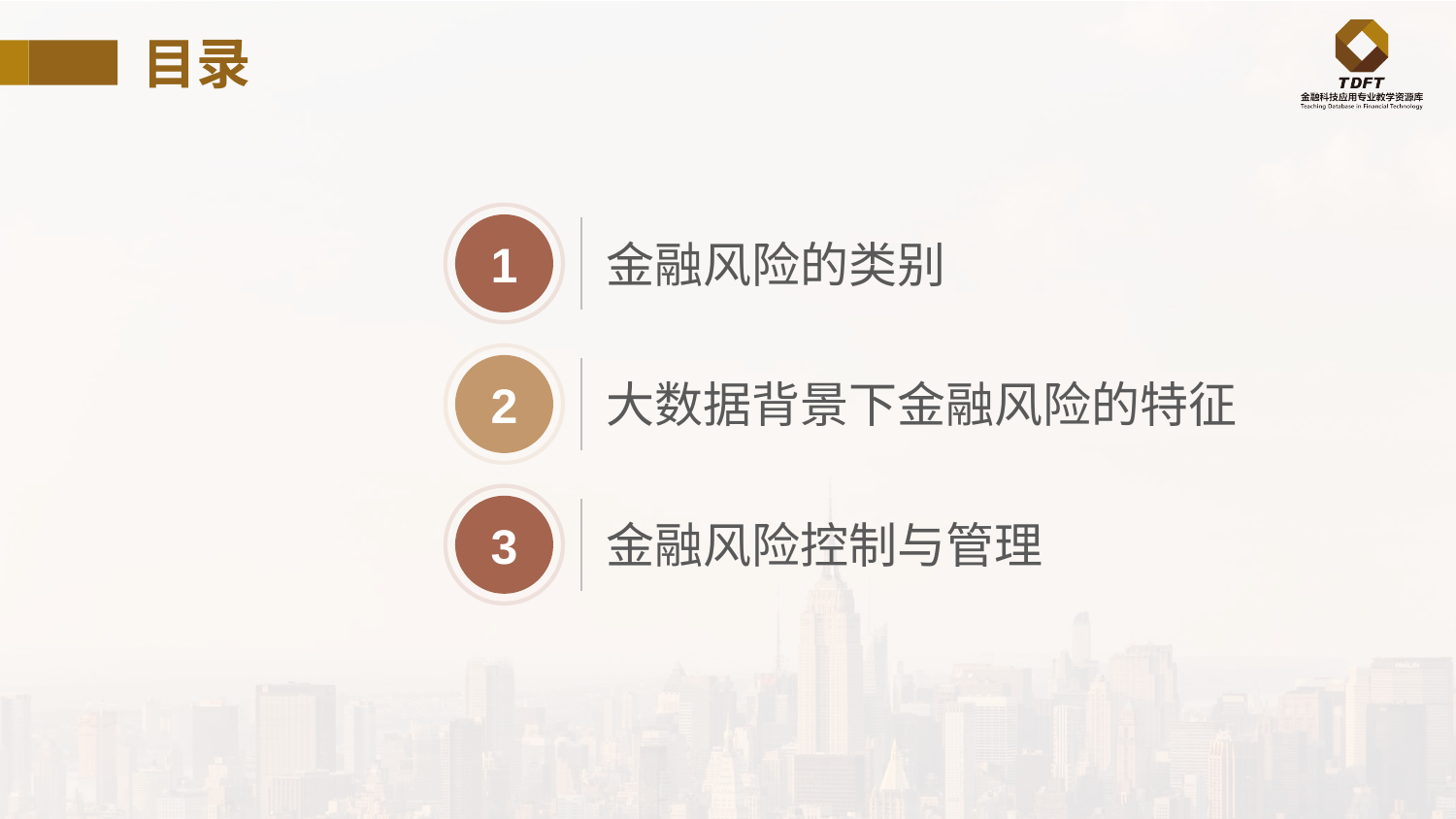

目录

1
金融风险的类别

2
大数据背景下金融风险的特征

3
金融风险控制与管理